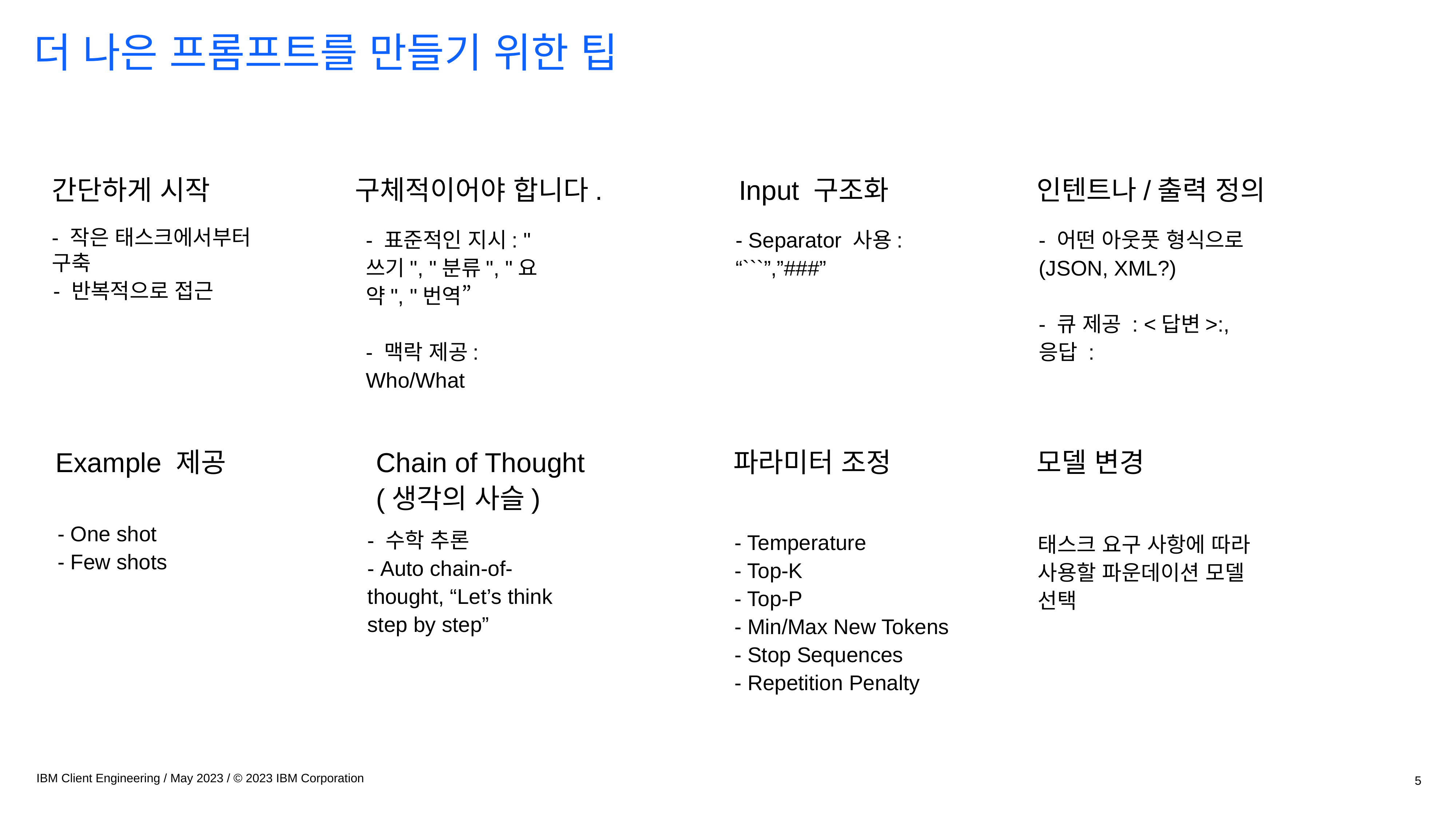

# 더 나은 프롬프트를 만들기 위한 팁
구체적이어야 합니다.
간단하게 시작

Input 구조화
인텐트나/출력 정의
- 작은 태스크에서부터 구축
- 반복적으로 접근
- 표준적인 지시: "쓰기", "분류", "요약", "번역”

- 맥락 제공: Who/What
- Separator 사용: “```”,”###”
- 어떤 아웃풋 형식으로 (JSON, XML?)

- 큐 제공 : <답변>:, 응답 :

Example 제공
Chain of Thought
(생각의 사슬)
파라미터 조정
모델 변경
- One shot
- Few shots
- 수학 추론
- Auto chain-of-
thought, “Let’s think
step by step”
- Temperature
- Top-K
- Top-P
- Min/Max New Tokens
- Stop Sequences
- Repetition Penalty
태스크 요구 사항에 따라 사용할 파운데이션 모델 선택
IBM Client Engineering / May 2023 / © 2023 IBM Corporation
5